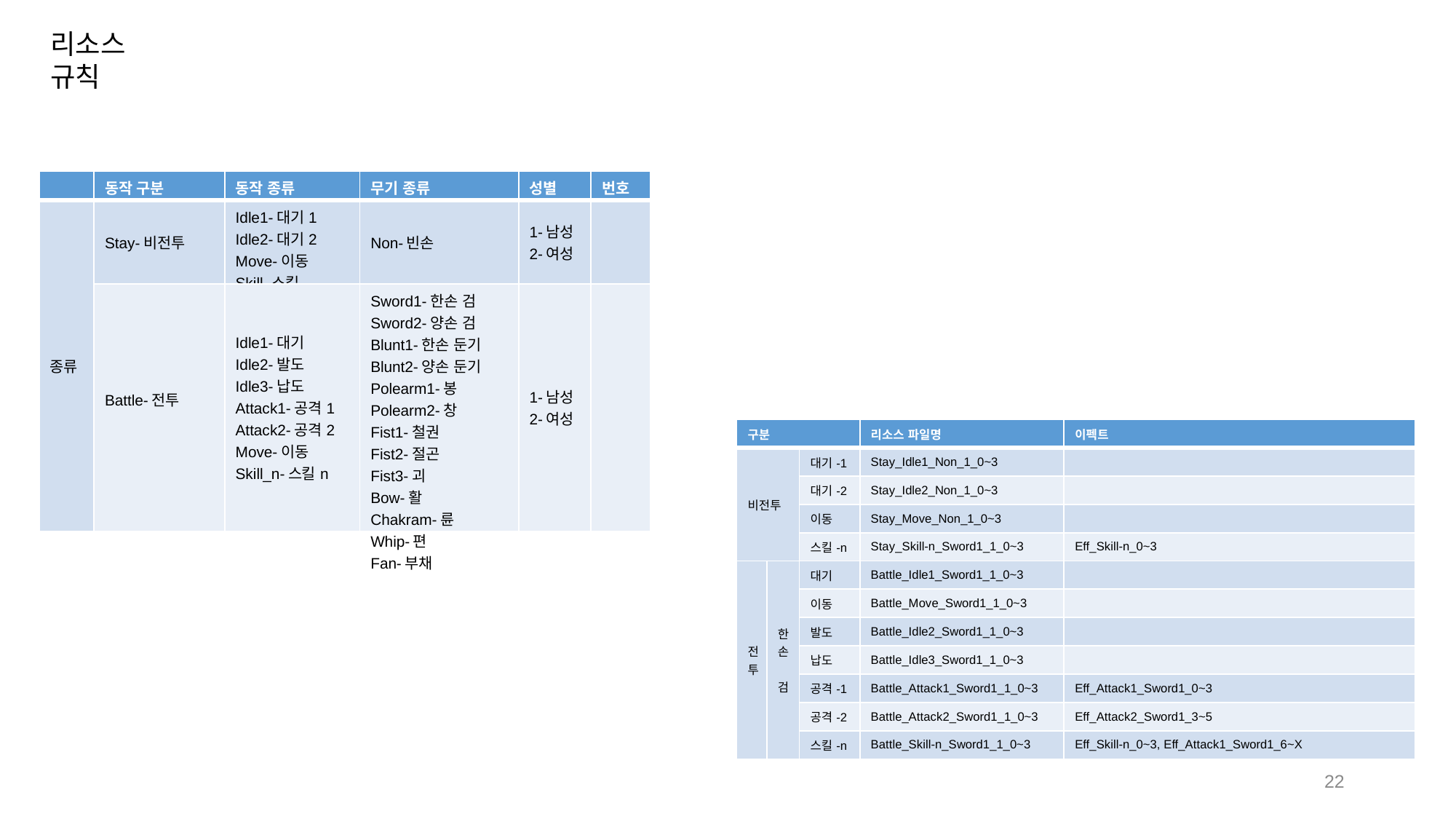

리소스
규칙
|  | 동작 구분 | 동작 종류 | 무기 종류 | 성별 | 번호 |
| --- | --- | --- | --- | --- | --- |
| 종류 | Stay-비전투 | Idle1-대기1 Idle2-대기2 Move-이동 Skill-스킬 | Non-빈손 | 1-남성 2-여성 |  |
|  | Battle-전투 | Idle1-대기 Idle2-발도 Idle3-납도 Attack1-공격1 Attack2-공격2 Move-이동 Skill\_n-스킬n | Sword1-한손 검 Sword2-양손 검 Blunt1-한손 둔기 Blunt2-양손 둔기 Polearm1-봉 Polearm2-창 Fist1-철권 Fist2-절곤 Fist3-괴 Bow-활 Chakram-륜 Whip-편 Fan-부채 | 1-남성 2-여성 |  |
| 구분 |  | 구분 | 리소스 파일명 | 이펙트 |
| --- | --- | --- | --- | --- |
| 비전투 |  | 대기-1 | Stay\_Idle1\_Non\_1\_0~3 |  |
|  |  | 대기-2 | Stay\_Idle2\_Non\_1\_0~3 |  |
|  |  | 이동 | Stay\_Move\_Non\_1\_0~3 |  |
|  |  | 스킬-n | Stay\_Skill-n\_Sword1\_1\_0~3 | Eff\_Skill-n\_0~3 |
| 전투 | 한손 검 | 대기 | Battle\_Idle1\_Sword1\_1\_0~3 |  |
|  |  | 이동 | Battle\_Move\_Sword1\_1\_0~3 |  |
|  |  | 발도 | Battle\_Idle2\_Sword1\_1\_0~3 |  |
|  |  | 납도 | Battle\_Idle3\_Sword1\_1\_0~3 |  |
|  |  | 공격-1 | Battle\_Attack1\_Sword1\_1\_0~3 | Eff\_Attack1\_Sword1\_0~3 |
|  |  | 공격-2 | Battle\_Attack2\_Sword1\_1\_0~3 | Eff\_Attack2\_Sword1\_3~5 |
|  |  | 스킬-n | Battle\_Skill-n\_Sword1\_1\_0~3 | Eff\_Skill-n\_0~3, Eff\_Attack1\_Sword1\_6~X |
22